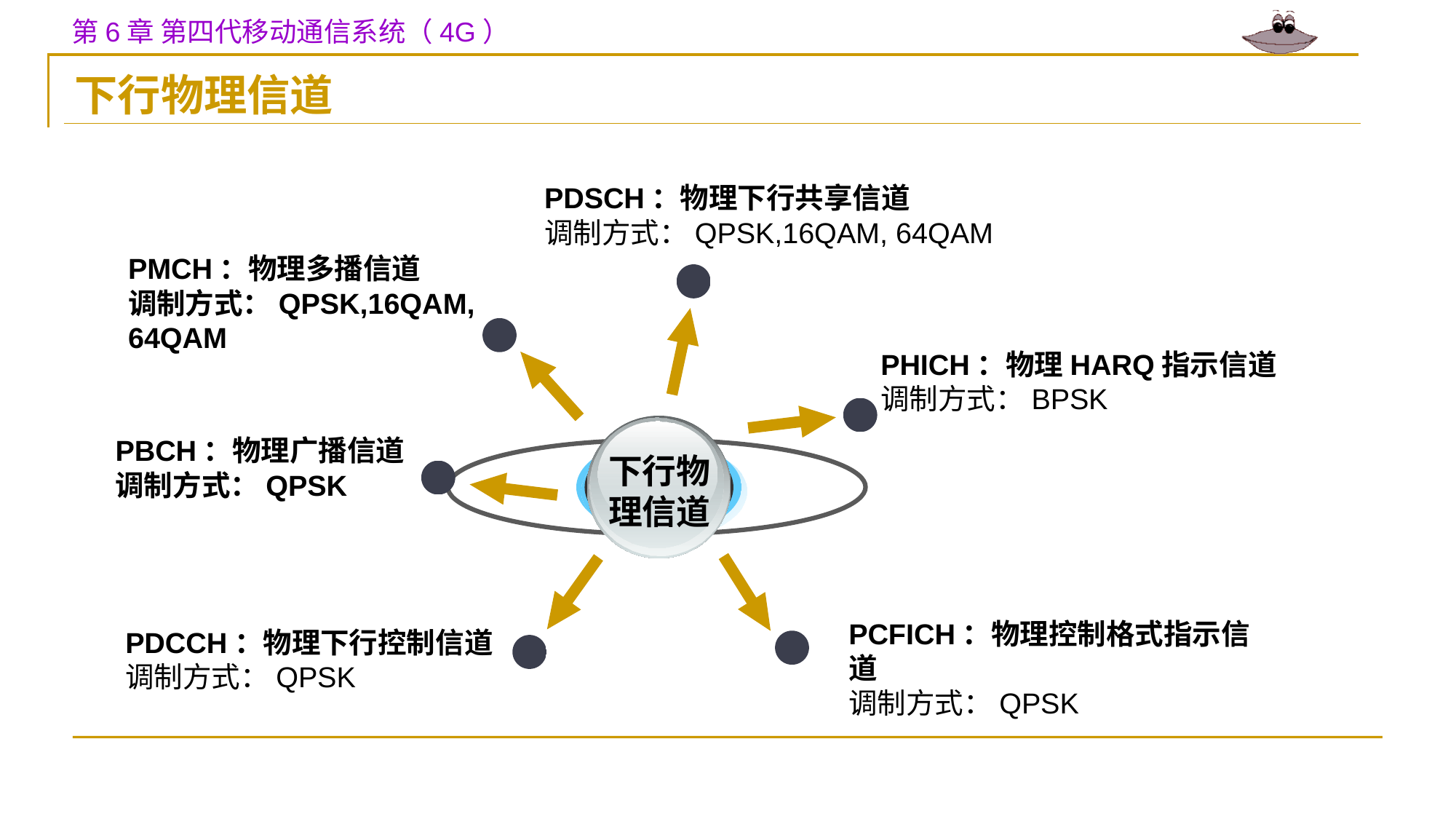

下行物理信道

PDSCH：物理下行共享信道
调制方式：QPSK,16QAM, 64QAM

PMCH：物理多播信道
调制方式：QPSK,16QAM, 64QAM

PHICH：物理HARQ指示信道
调制方式：BPSK

PBCH：物理广播信道
调制方式：QPSK

下行物
理信道

PCFICH：物理控制格式指示信道
调制方式：QPSK
PDCCH：物理下行控制信道
调制方式：QPSK